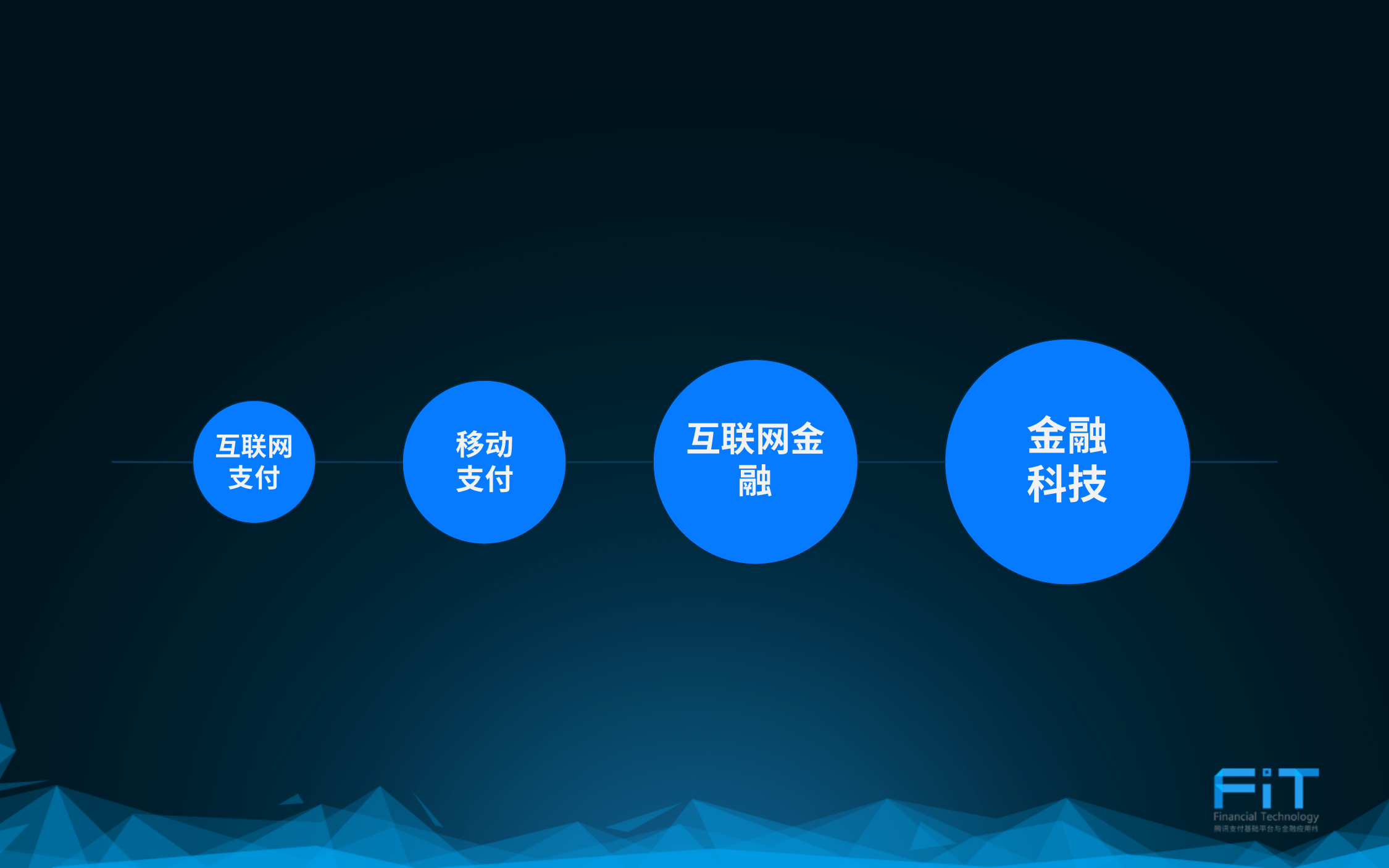

金融
科技
互联网金融
移动
支付
互联网
支付